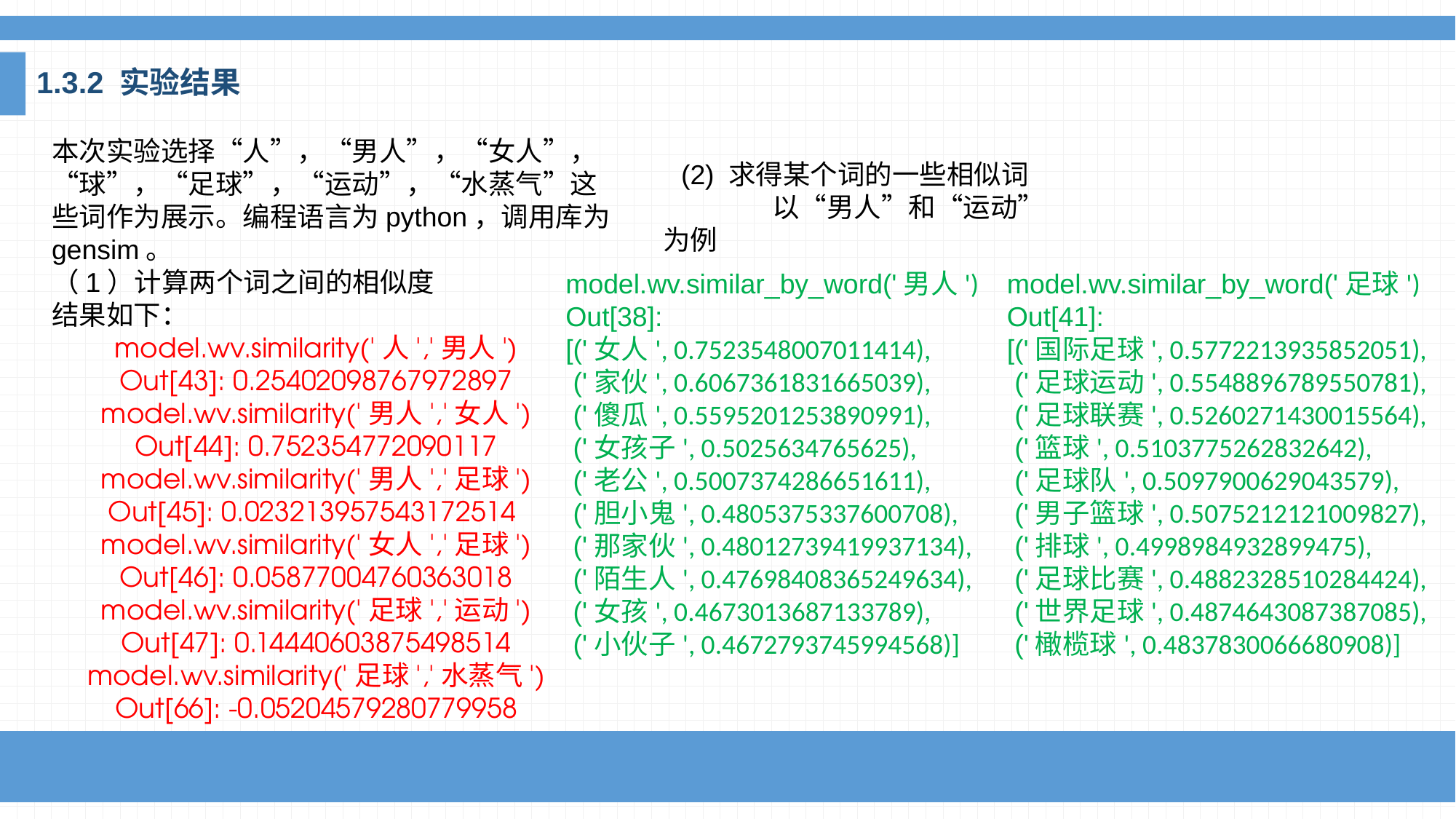

1.3.2 实验结果
本次实验选择“人”，“男人”，“女人”，“球”，“足球”，“运动”，“水蒸气”这些词作为展示。编程语言为python，调用库为gensim。
（1）计算两个词之间的相似度
结果如下：
model.wv.similarity('人','男人')
Out[43]: 0.25402098767972897
model.wv.similarity('男人','女人')
Out[44]: 0.752354772090117
model.wv.similarity('男人','足球')
Out[45]: 0.023213957543172514
model.wv.similarity('女人','足球')
Out[46]: 0.05877004760363018
model.wv.similarity('足球','运动')
Out[47]: 0.14440603875498514
model.wv.similarity('足球','水蒸气')
Out[66]: -0.05204579280779958

(2) 求得某个词的一些相似词
	以“男人”和“运动”为例
model.wv.similar_by_word('男人')
Out[38]:
[('女人', 0.7523548007011414),
 ('家伙', 0.6067361831665039),
 ('傻瓜', 0.5595201253890991),
 ('女孩子', 0.5025634765625),
 ('老公', 0.5007374286651611),
 ('胆小鬼', 0.4805375337600708),
 ('那家伙', 0.48012739419937134),
 ('陌生人', 0.47698408365249634),
 ('女孩', 0.4673013687133789),
 ('小伙子', 0.4672793745994568)]
model.wv.similar_by_word('足球')
Out[41]:
[('国际足球', 0.5772213935852051),
 ('足球运动', 0.5548896789550781),
 ('足球联赛', 0.5260271430015564),
 ('篮球', 0.5103775262832642),
 ('足球队', 0.5097900629043579),
 ('男子篮球', 0.5075212121009827),
 ('排球', 0.4998984932899475),
 ('足球比赛', 0.4882328510284424),
 ('世界足球', 0.4874643087387085),
 ('橄榄球', 0.4837830066680908)]